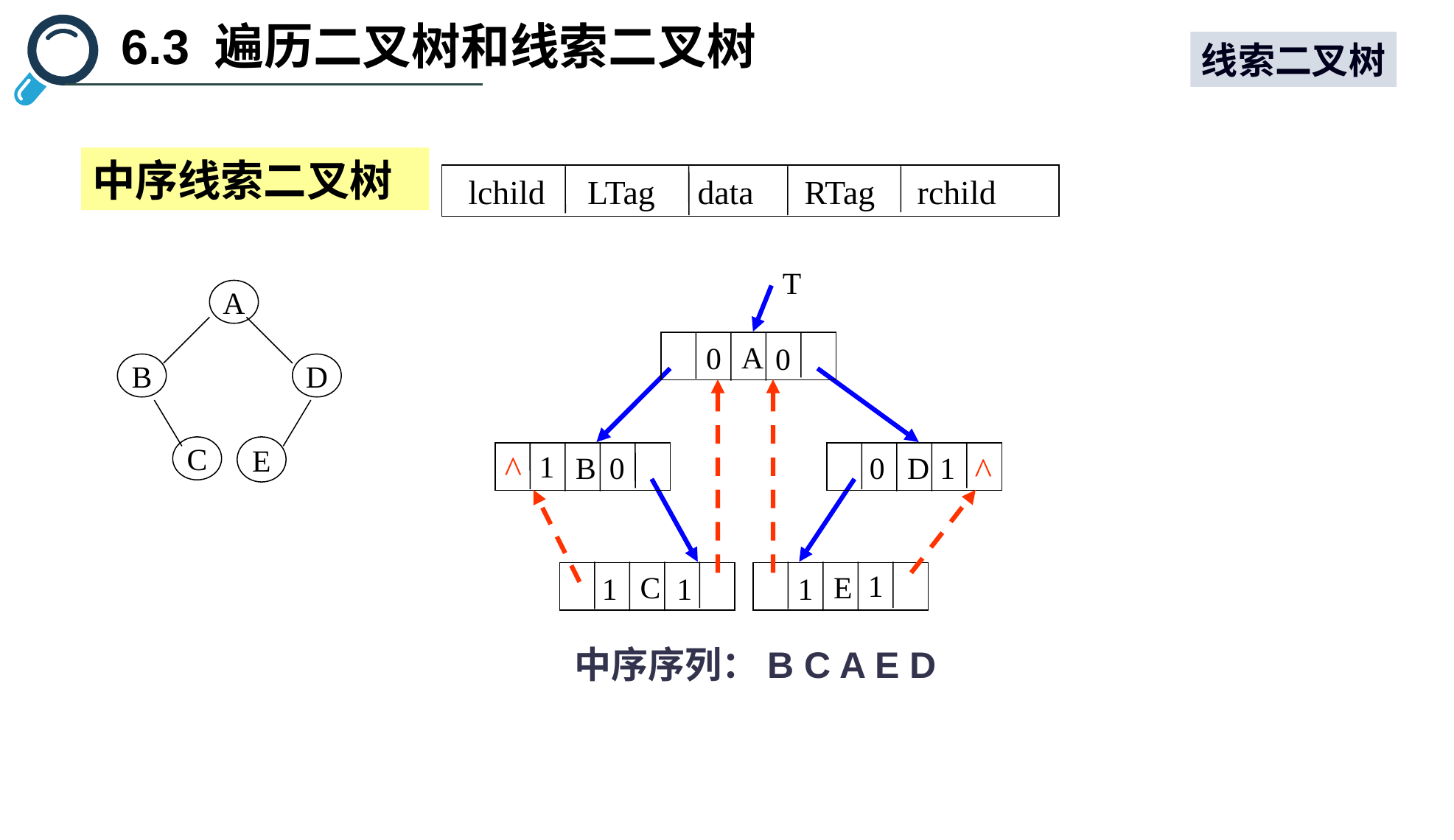

6.3 遍历二叉树和线索二叉树
线索二叉树
中序线索二叉树
  lchild     LTag     data      RTag     rchild

T

         A

         B

         D

         C

         E

中序序列：B C A E D

A

B
D

C
E
0
0

^
^
1
0
1
0

1
1
1
1